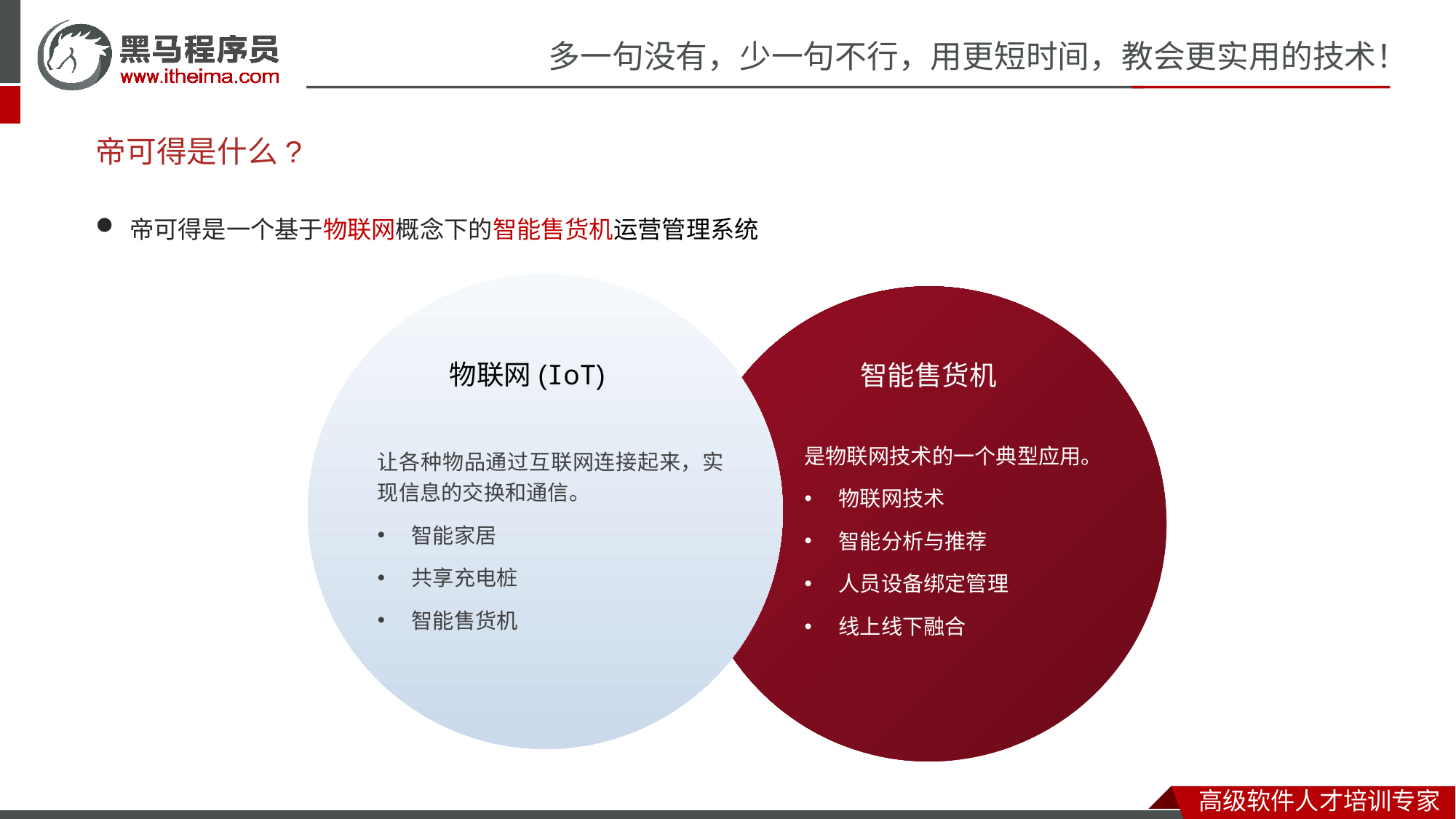

# 帝可得是什么?
帝可得是一个基于物联网概念下的智能售货机运营管理系统

                  物联网(IoT)
智能售货机

是物联网技术的一个典型应用。
物联网技术
智能分析与推荐
人员设备绑定管理
线上线下融合
让各种物品通过互联网连接起来，实现信息的交换和通信。
智能家居
共享充电桩
智能售货机